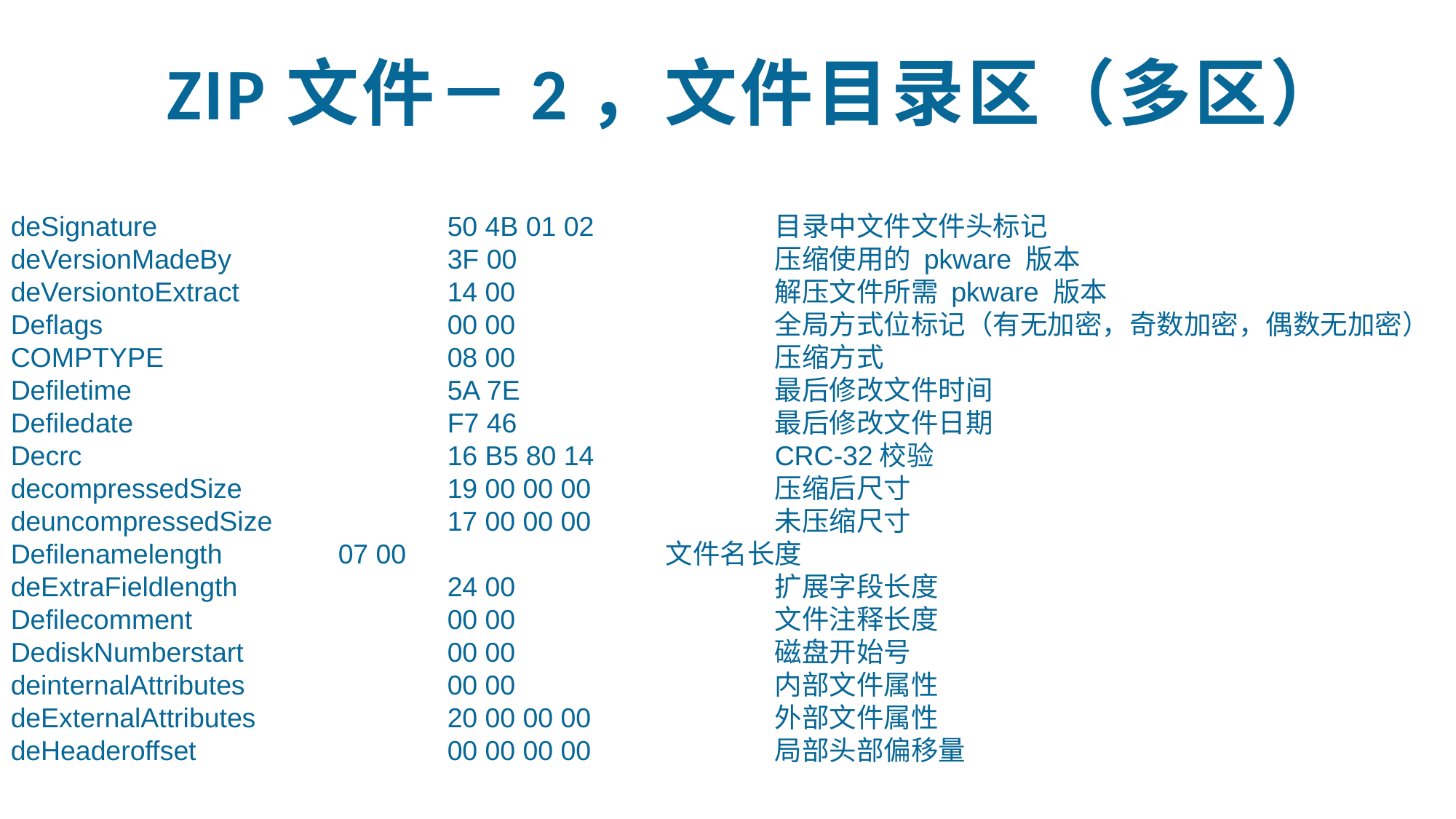

Zip文件－2，文件目录区（多区）
deSignature			50 4B 01 02		目录中文件文件头标记
deVersionMadeBy		3F 00			压缩使用的 pkware 版本
deVersiontoExtract		14 00			解压文件所需 pkware 版本
Deflags				00 00			全局方式位标记（有无加密，奇数加密，偶数无加密）
COMPTYPE			08 00			压缩方式
Defiletime			5A 7E			最后修改文件时间
Defiledate			F7 46			最后修改文件日期
Decrc				16 B5 80 14		CRC-32校验
decompressedSize		19 00 00 00		压缩后尺寸
deuncompressedSize		17 00 00 00		未压缩尺寸
Defilenamelength		07 00			文件名长度
deExtraFieldlength		24 00			扩展字段长度
Defilecomment			00 00			文件注释长度
DediskNumberstart		00 00			磁盘开始号
deinternalAttributes		00 00			内部文件属性
deExternalAttributes		20 00 00 00		外部文件属性
deHeaderoffset			00 00 00 00		局部头部偏移量